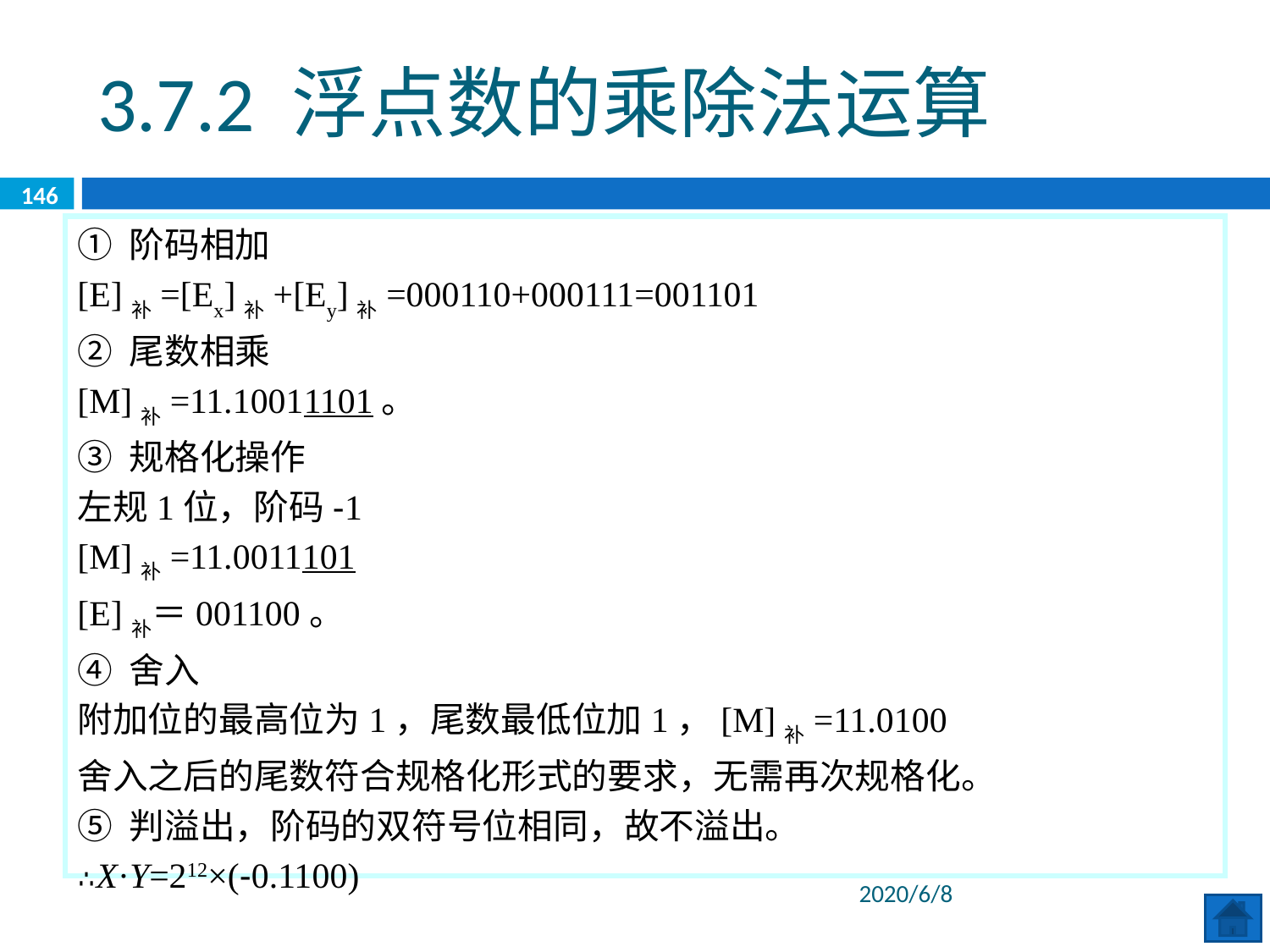

3.7.2 浮点数的乘除法运算
146
① 阶码相加
[E]补=[Ex]补+[Ey]补=000110+000111=001101
② 尾数相乘
[M]补=11.10011101。
③ 规格化操作
左规1位，阶码-1
[M]补=11.0011101
[E]补＝001100。
④ 舍入
附加位的最高位为1，尾数最低位加1，[M]补=11.0100
舍入之后的尾数符合规格化形式的要求，无需再次规格化。
⑤ 判溢出，阶码的双符号位相同，故不溢出。
∴X·Y=212×(-0.1100)
2020/6/8